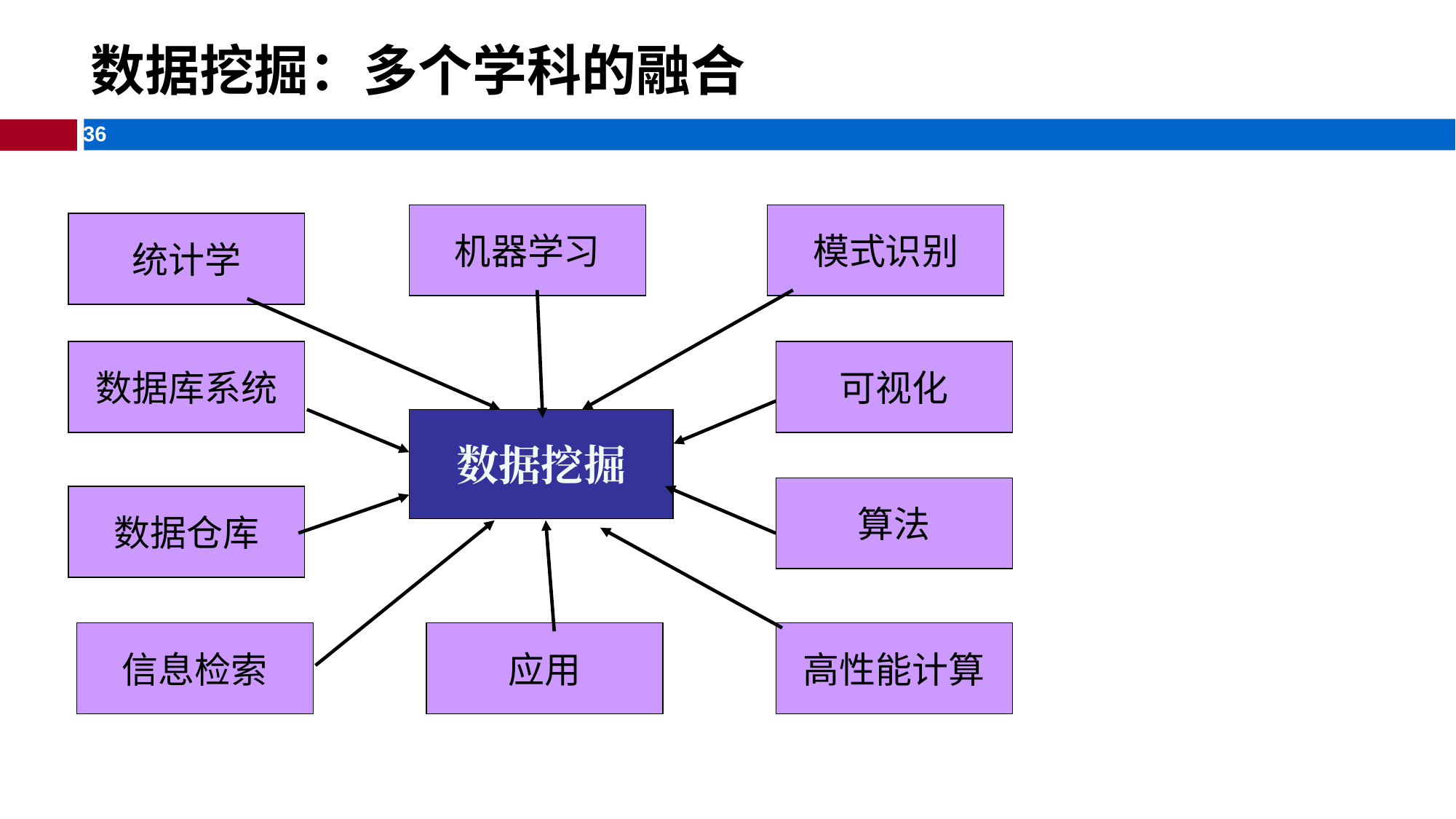

# 数据挖掘：多个学科的融合
机器学习
模式识别
统计学

数据库系统
可视化

数据挖掘
算法
数据仓库

信息检索
应用
高性能计算